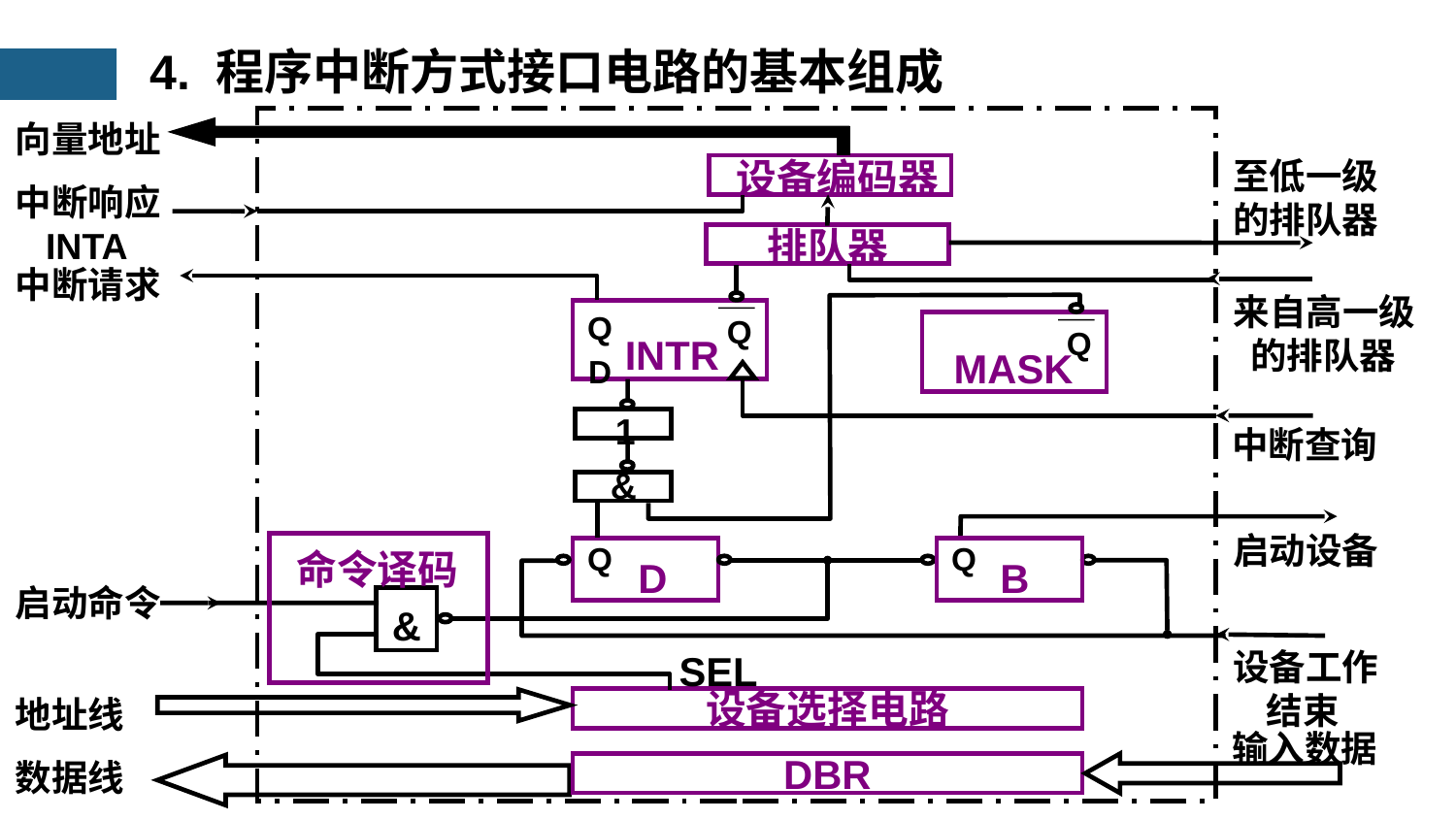

4. 程序中断方式接口电路的基本组成

向量地址

 设备编码器
至低一级
的排队器

中断响应
   INTA

排队器

中断请求

来自高一级
 的排队器

Q

Q

Q

INTR
MASK
D

1

中断查询

&

启动设备
Q
Q

命令译码

 D
 B

启动命令

&

设备工作
   结束
SEL
地址线
设备选择电路

输入数据
数据线
DBR